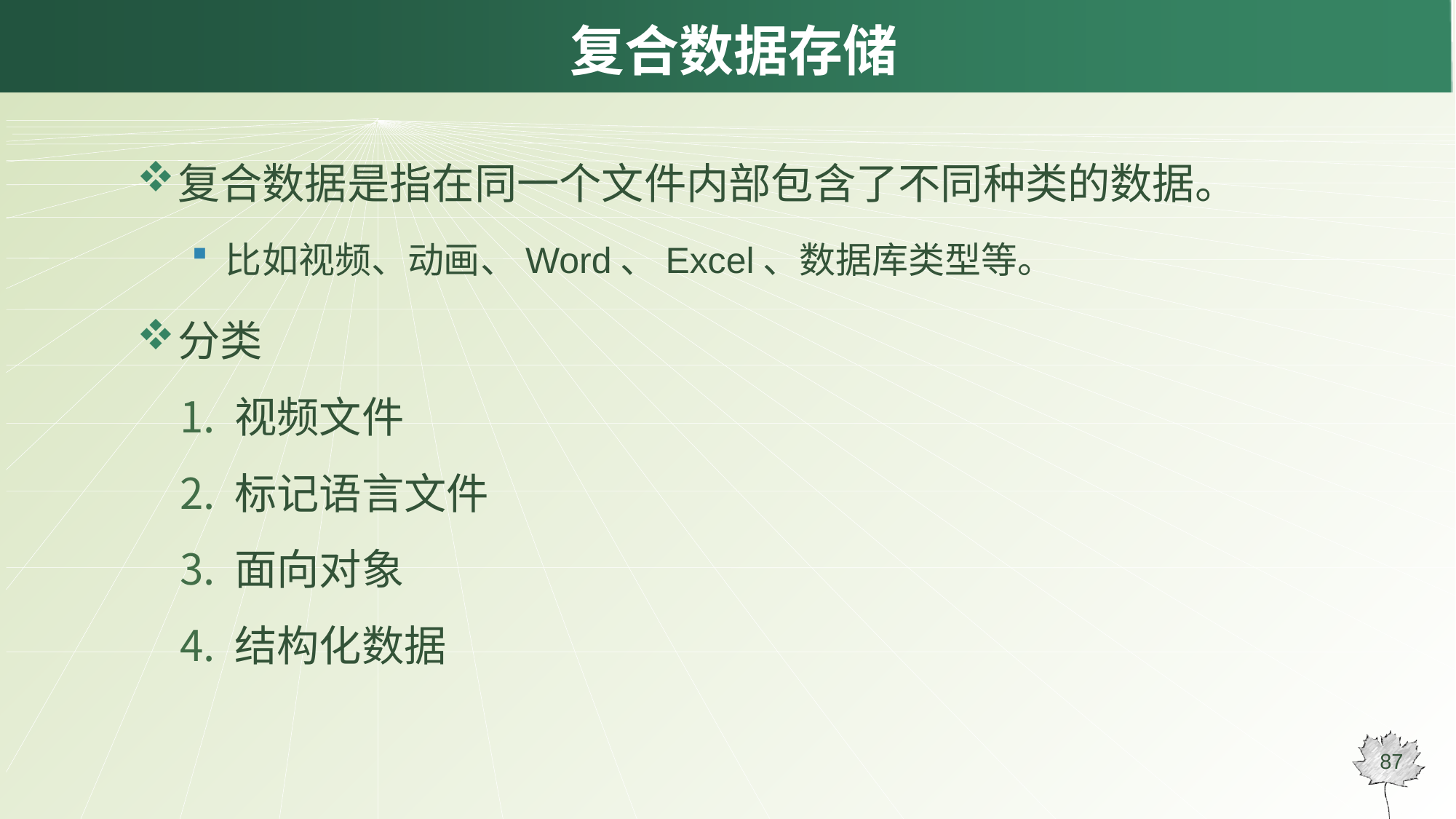

# 复合数据存储
复合数据是指在同一个文件内部包含了不同种类的数据。
比如视频、动画、Word、Excel、数据库类型等。
分类
 视频文件
 标记语言文件
 面向对象
 结构化数据

87